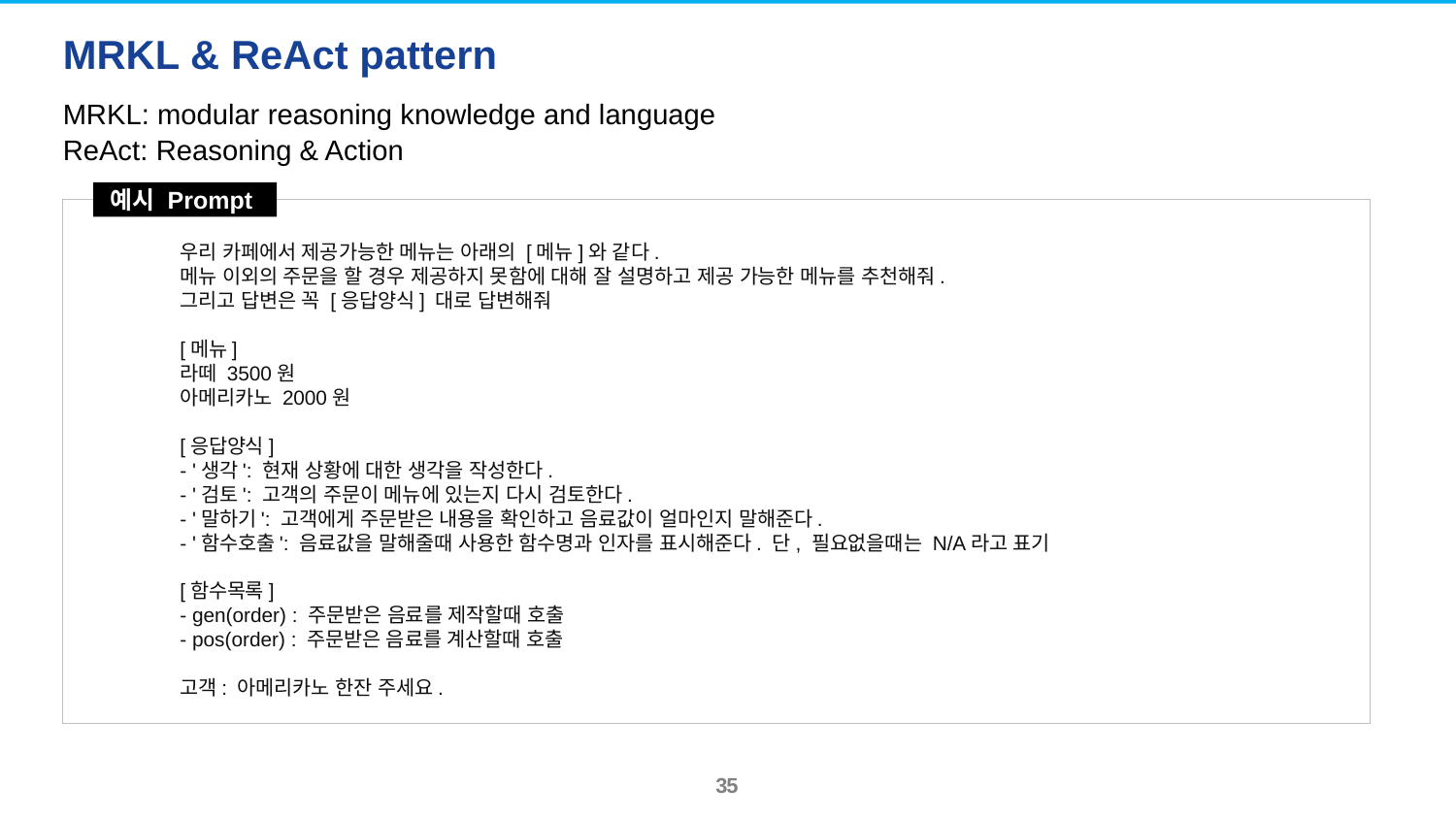

# MRKL & ReAct pattern
MRKL: modular reasoning knowledge and language
ReAct: Reasoning & Action
예시 Prompt

우리 카페에서 제공가능한 메뉴는 아래의 [메뉴]와 같다.
메뉴 이외의 주문을 할 경우 제공하지 못함에 대해 잘 설명하고 제공 가능한 메뉴를 추천해줘.
그리고 답변은 꼭 [응답양식] 대로 답변해줘

[메뉴]
라떼 3500원
아메리카노 2000원

[응답양식]
- '생각': 현재 상황에 대한 생각을 작성한다.
- '검토': 고객의 주문이 메뉴에 있는지 다시 검토한다.
- '말하기': 고객에게 주문받은 내용을 확인하고 음료값이 얼마인지 말해준다.
- '함수호출': 음료값을 말해줄때 사용한 함수명과 인자를 표시해준다. 단, 필요없을때는 N/A라고 표기

[함수목록]
- gen(order) : 주문받은 음료를 제작할때 호출
- pos(order) : 주문받은 음료를 계산할때 호출

고객: 아메리카노 한잔 주세요.